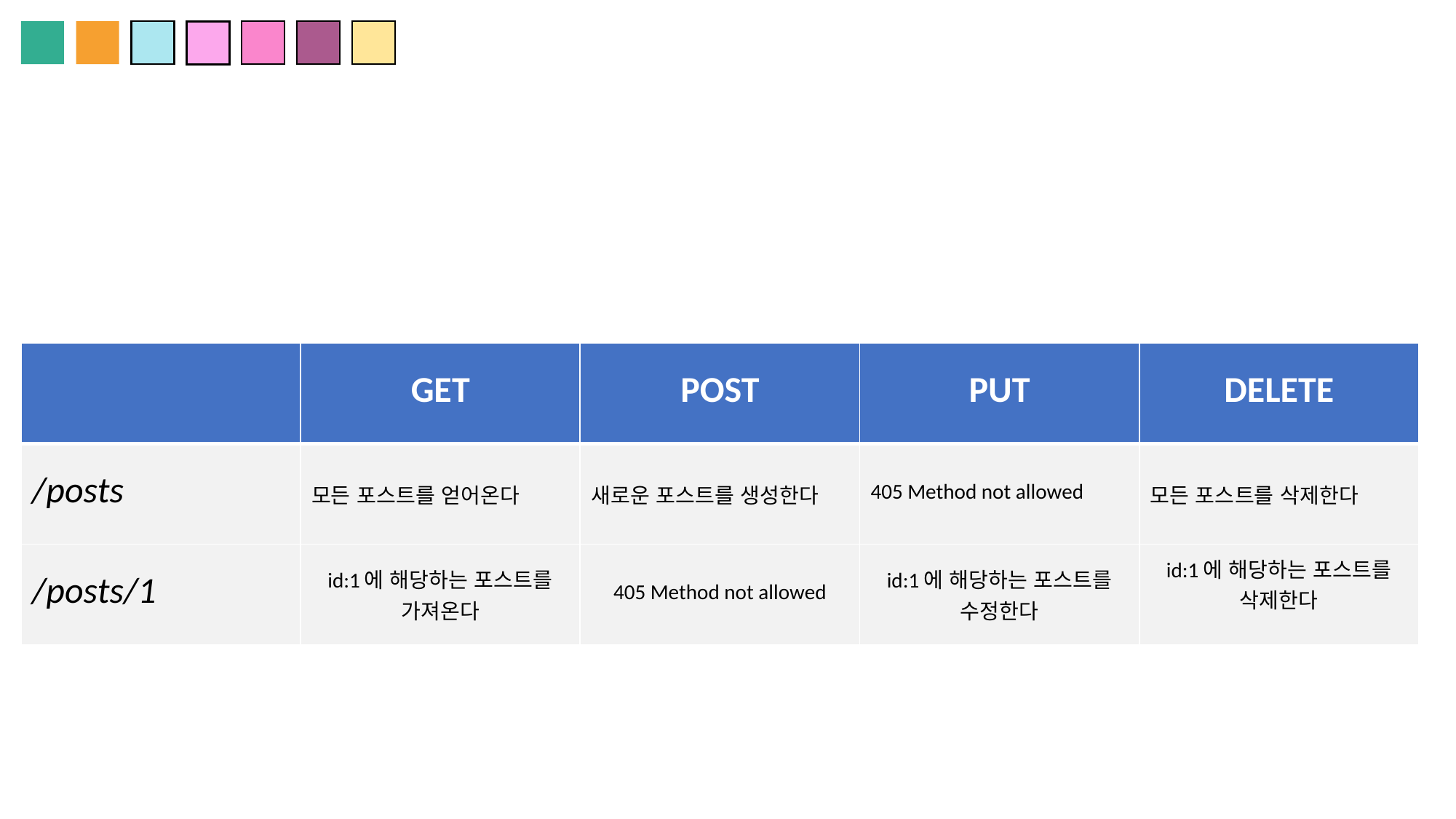

|  | GET | POST | PUT | DELETE |
| --- | --- | --- | --- | --- |
| /posts | 모든 포스트를 얻어온다 | 새로운 포스트를 생성한다 | 405 Method not allowed | 모든 포스트를 삭제한다 |
| /posts/1 | id:1에 해당하는 포스트를 가져온다 | 405 Method not allowed | id:1에 해당하는 포스트를 수정한다 | id:1에 해당하는 포스트를 삭제한다 |